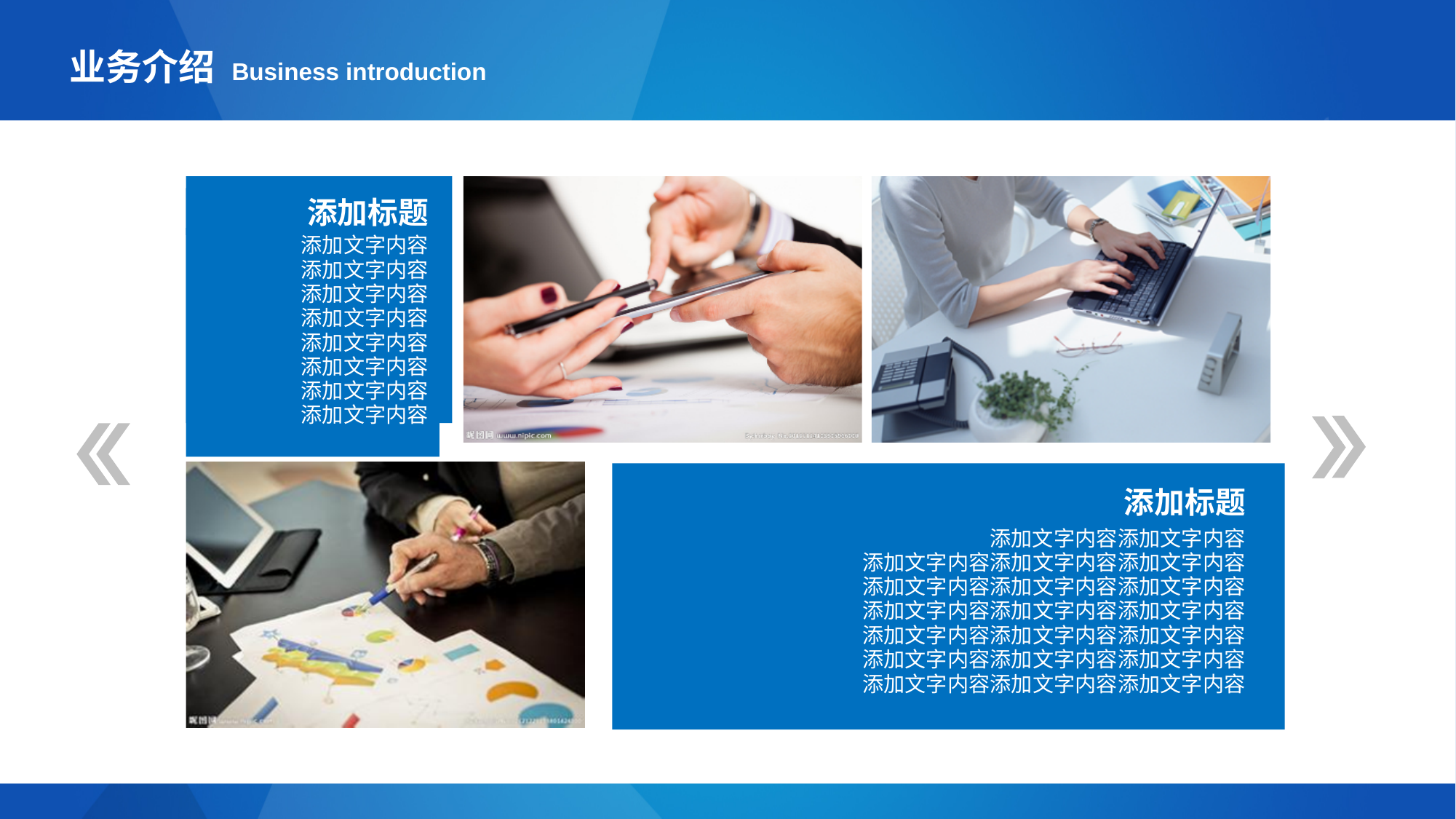

业务介绍 Business introduction

添加标题
添加文字内容
添加文字内容
添加文字内容
添加文字内容
添加文字内容
添加文字内容
添加文字内容
添加文字内容

添加标题
添加文字内容添加文字内容
添加文字内容添加文字内容添加文字内容
添加文字内容添加文字内容添加文字内容
添加文字内容添加文字内容添加文字内容
添加文字内容添加文字内容添加文字内容
添加文字内容添加文字内容添加文字内容
添加文字内容添加文字内容添加文字内容